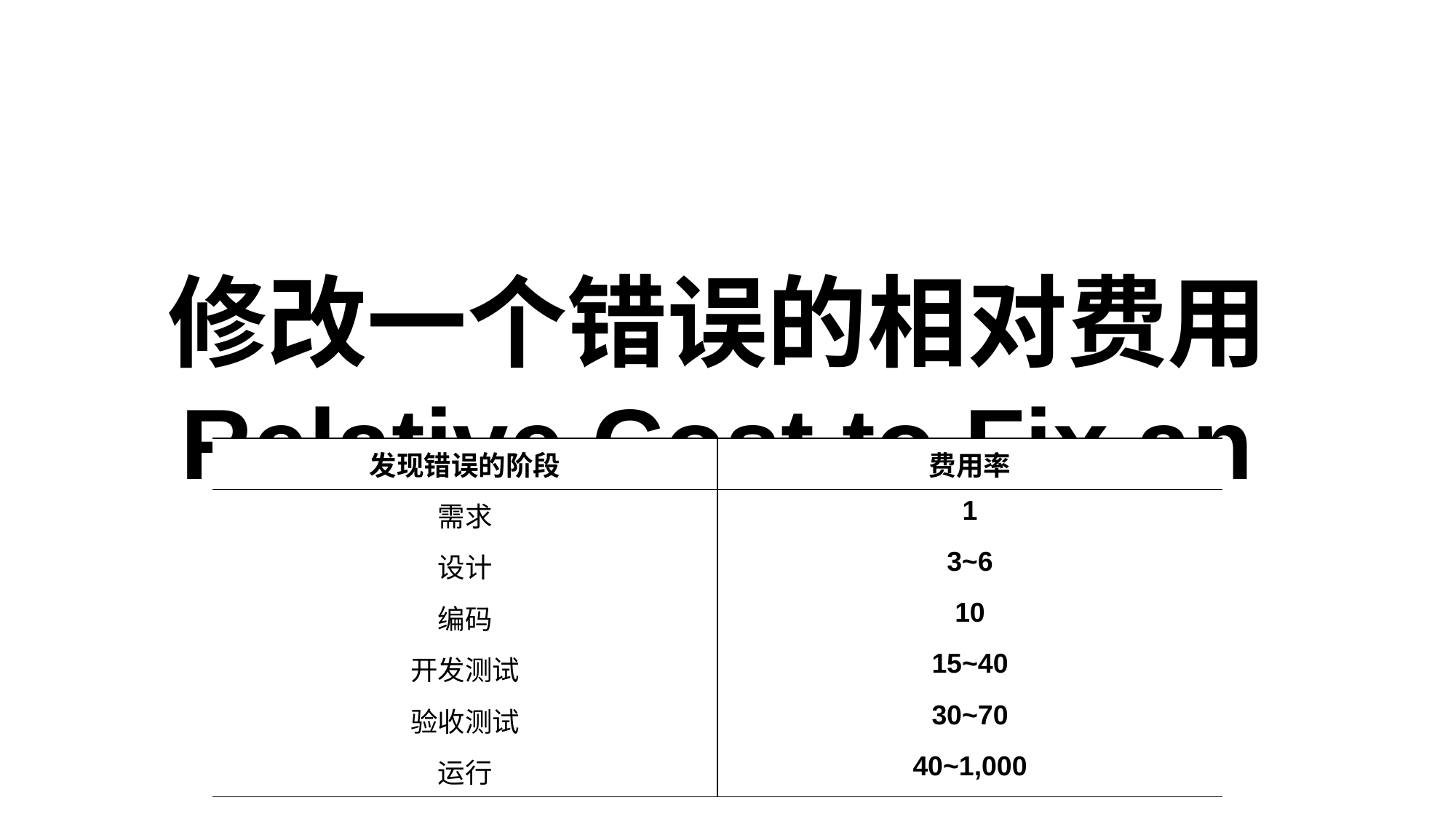

修改一个错误的相对费用
Relative Cost to Fix an Error
| 发现错误的阶段 | 费用率 |
| --- | --- |
| 需求 | 1 |
| 设计 | 3~6 |
| 编码 | 10 |
| 开发测试 | 15~40 |
| 验收测试 | 30~70 |
| 运行 | 40~1,000 |